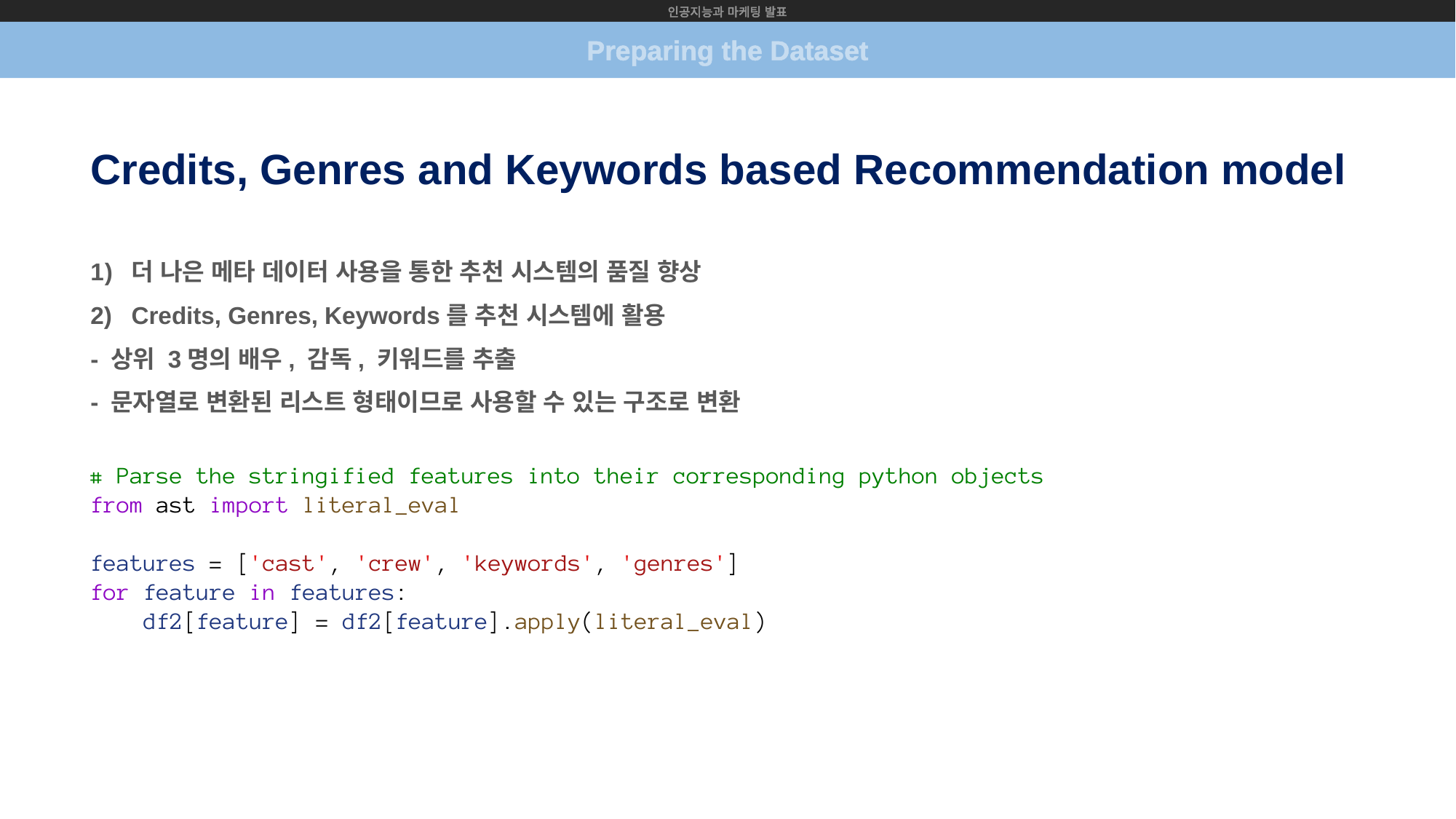

인공지능과 마케팅 발표

Preparing the Dataset
Credits, Genres and Keywords based Recommendation model

더 나은 메타 데이터 사용을 통한 추천 시스템의 품질 향상
Credits, Genres, Keywords를 추천 시스템에 활용
- 상위 3명의 배우, 감독, 키워드를 추출
- 문자열로 변환된 리스트 형태이므로 사용할 수 있는 구조로 변환

# Parse the stringified features into their corresponding python objects
from ast import literal_eval
features = ['cast', 'crew', 'keywords', 'genres']
for feature in features:
    df2[feature] = df2[feature].apply(literal_eval)